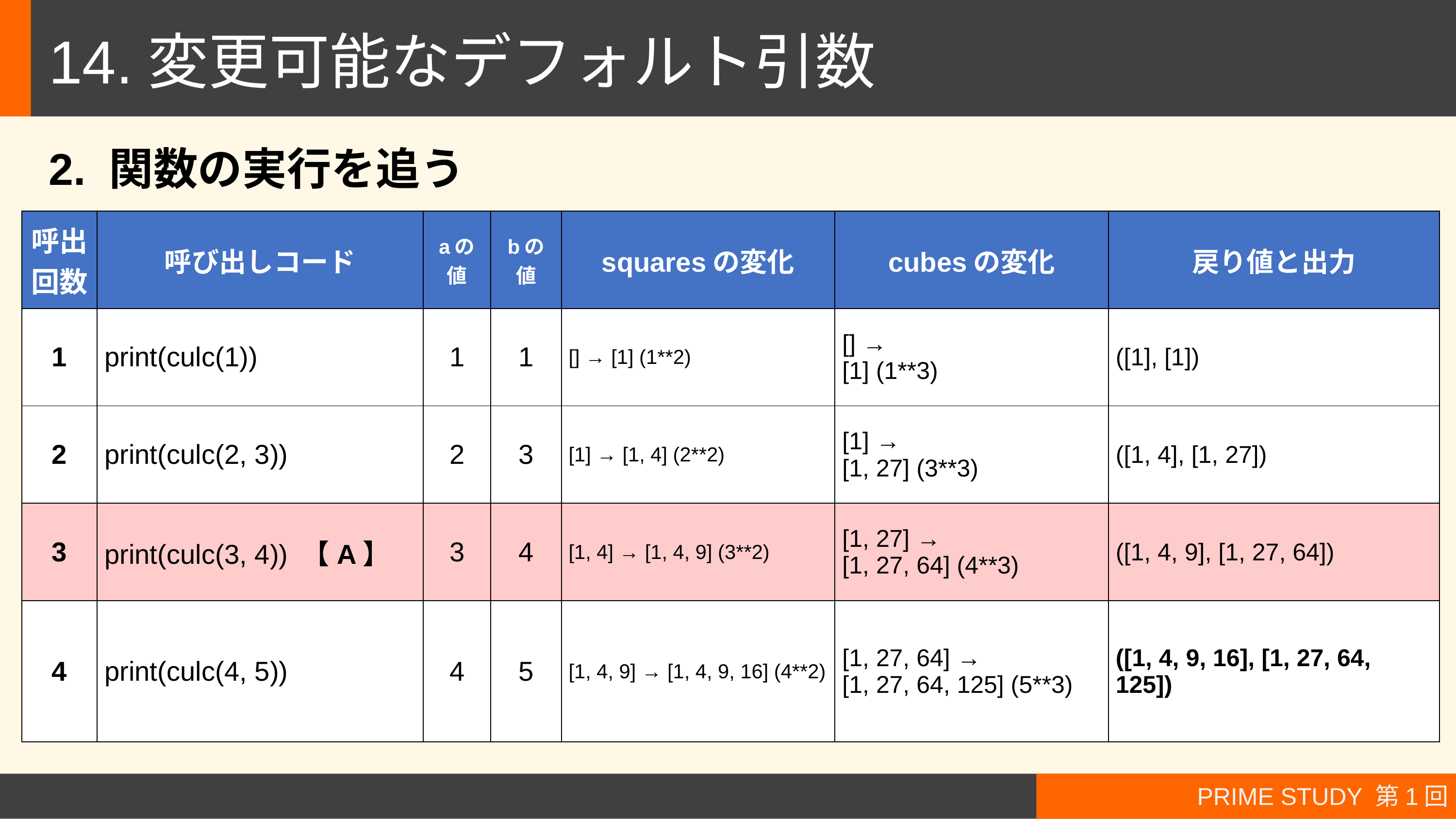

# 14.変更可能なデフォルト引数
2. 関数の実行を追う
| 呼出 回数 | 呼び出しコード | aの値 | bの値 | squaresの変化 | cubesの変化 | 戻り値と出力 |
| --- | --- | --- | --- | --- | --- | --- |
| 1 | print(culc(1)) | 1 | 1 | [] → [1] (1\*\*2) | [] → [1] (1\*\*3) | ([1], [1]) |
| 2 | print(culc(2, 3)) | 2 | 3 | [1] → [1, 4] (2\*\*2) | [1] → [1, 27] (3\*\*3) | ([1, 4], [1, 27]) |
| 3 | print(culc(3, 4)) 【A】 | 3 | 4 | [1, 4] → [1, 4, 9] (3\*\*2) | [1, 27] → [1, 27, 64] (4\*\*3) | ([1, 4, 9], [1, 27, 64]) |
| 4 | print(culc(4, 5)) | 4 | 5 | [1, 4, 9] → [1, 4, 9, 16] (4\*\*2) | [1, 27, 64] → [1, 27, 64, 125] (5\*\*3) | ([1, 4, 9, 16], [1, 27, 64, 125]) |
PRIME STUDY 第1回